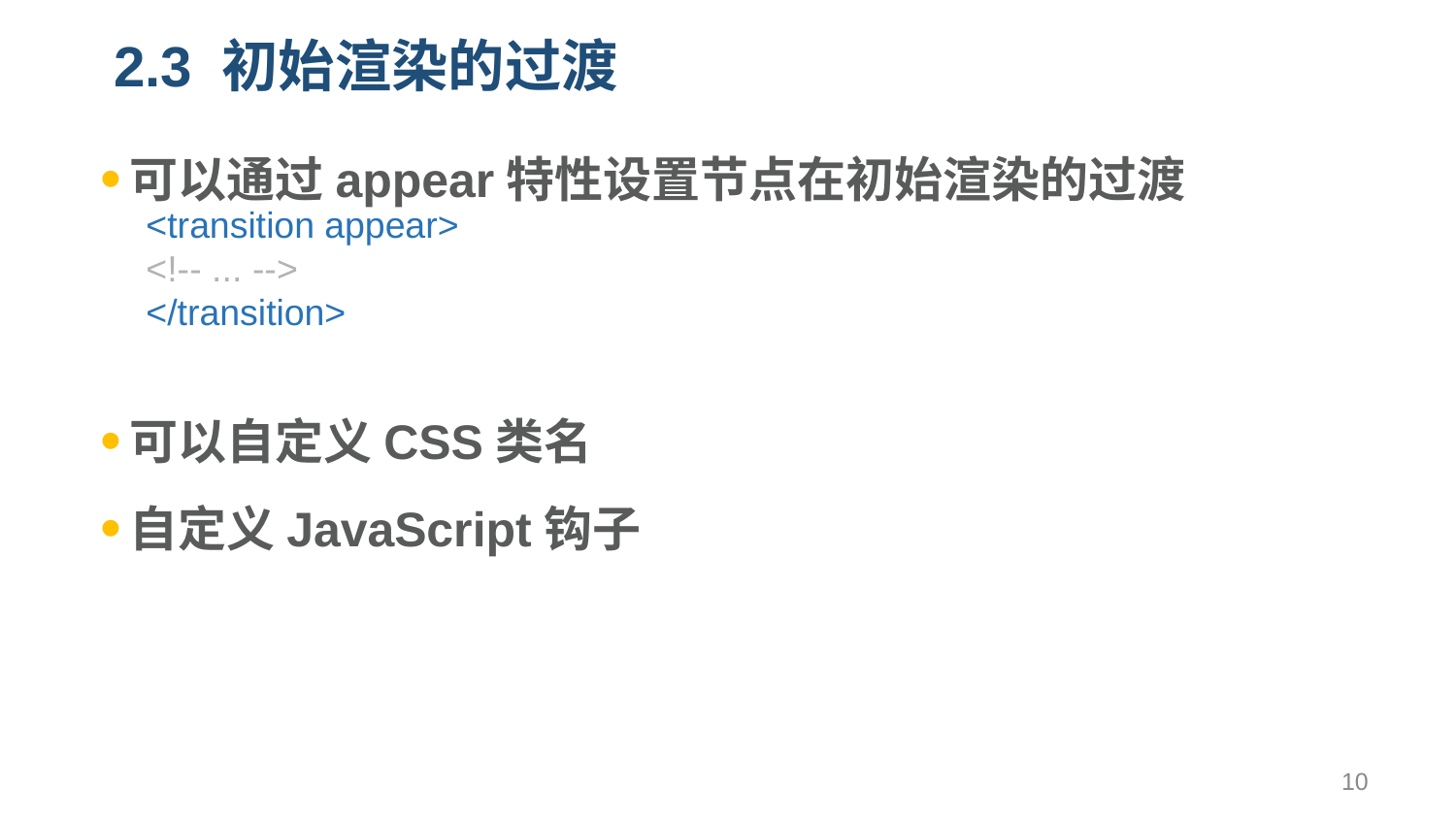

# 2.3 初始渲染的过渡
可以通过appear特性设置节点在初始渲染的过渡

可以自定义CSS类名
自定义JavaScript钩子
<transition appear>
<!-- ... -->
</transition>
10